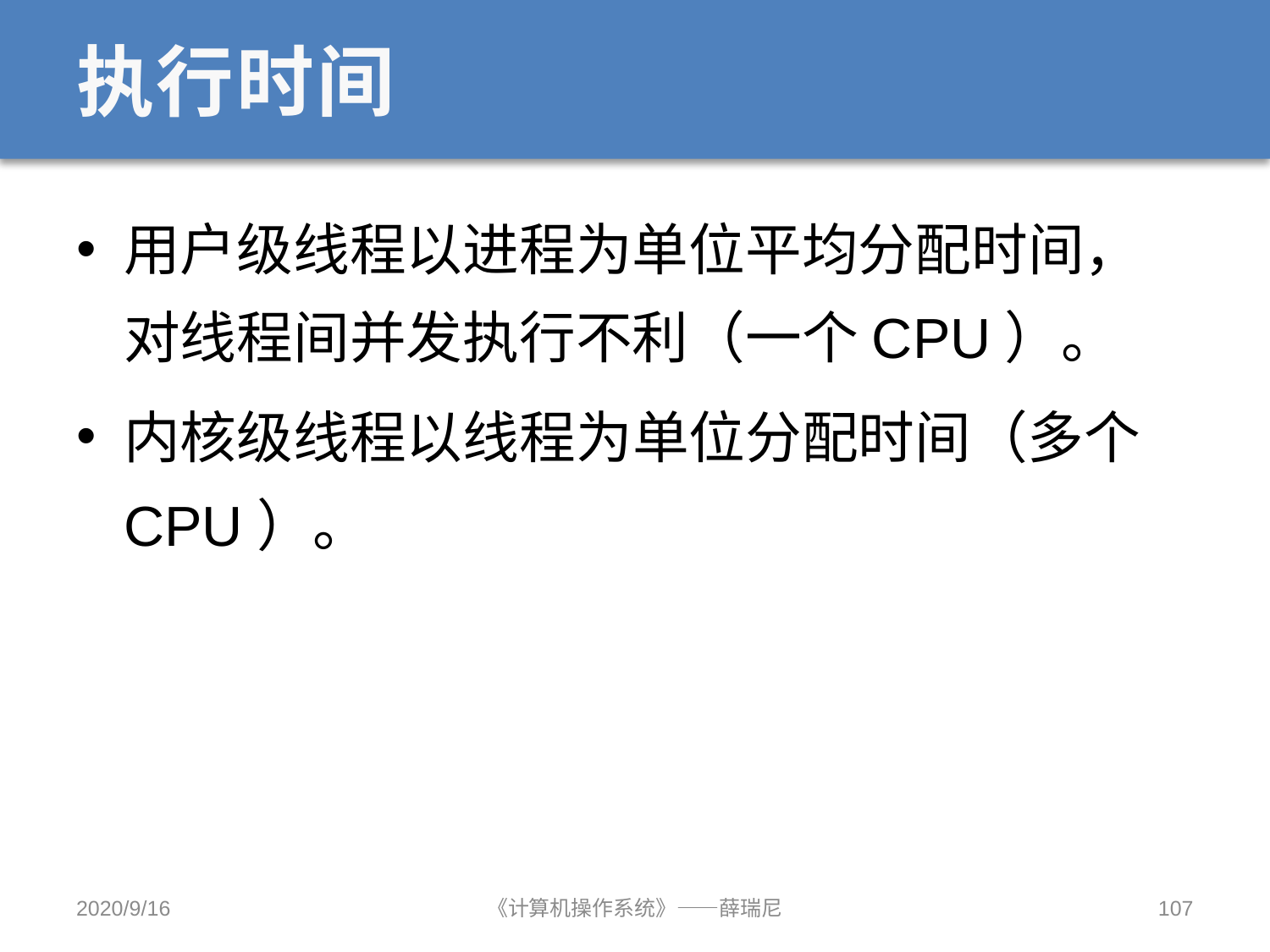

# 执行时间
用户级线程以进程为单位平均分配时间，对线程间并发执行不利（一个CPU）。
内核级线程以线程为单位分配时间（多个CPU）。

2020/9/16
《计算机操作系统》——薛瑞尼
107